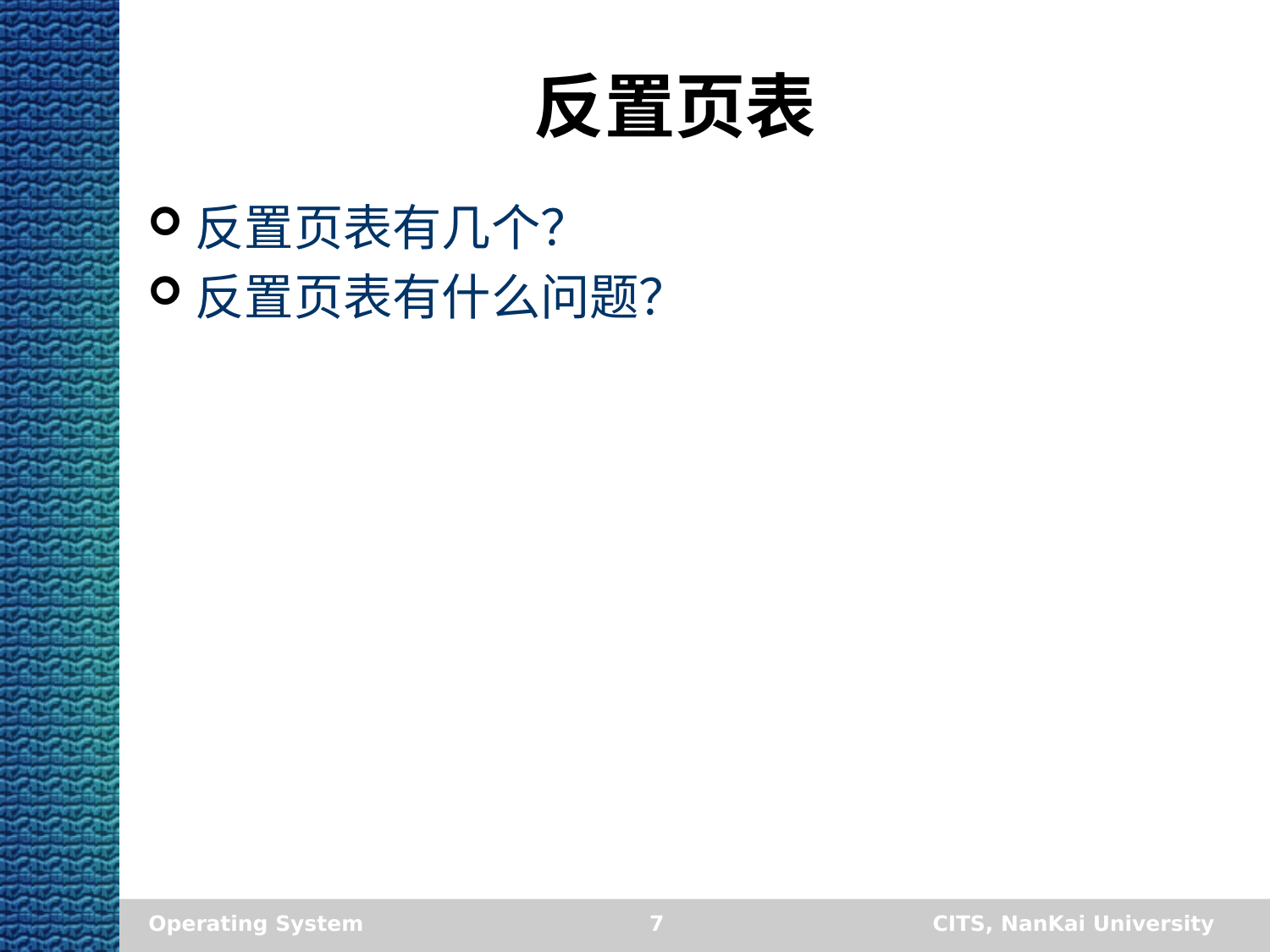

# 反置页表
反置页表有几个？
反置页表有什么问题？
Operating System
7
CITS, NanKai University